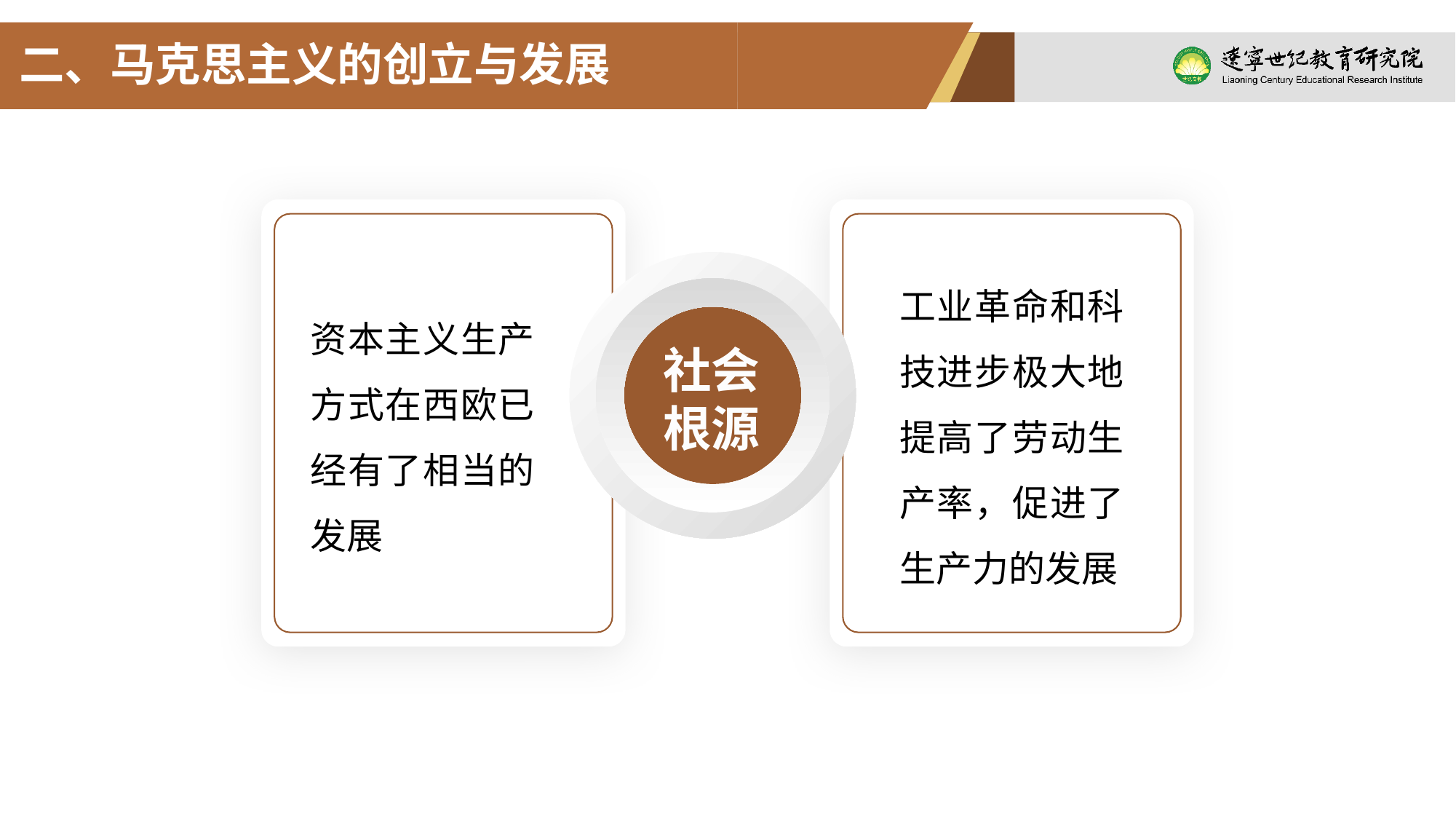

二、马克思主义的创立与发展

社会
根源
工业革命和科技进步极大地提高了劳动生产率，促进了生产力的发展
资本主义生产方式在西欧已经有了相当的发展